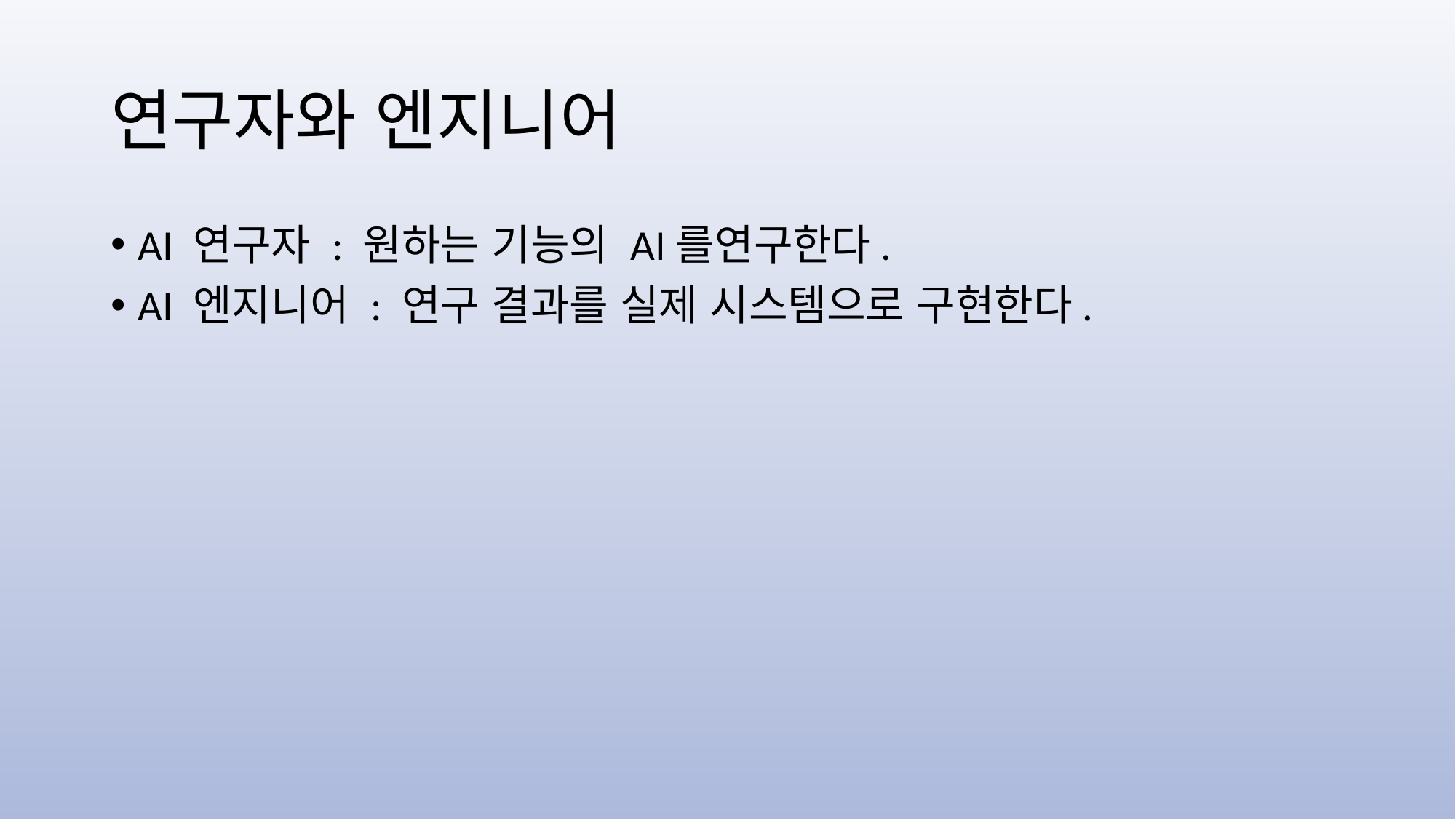

# 연구자와 엔지니어
AI 연구자 : 원하는 기능의 AI를연구한다.
AI 엔지니어 : 연구 결과를 실제 시스템으로 구현한다.